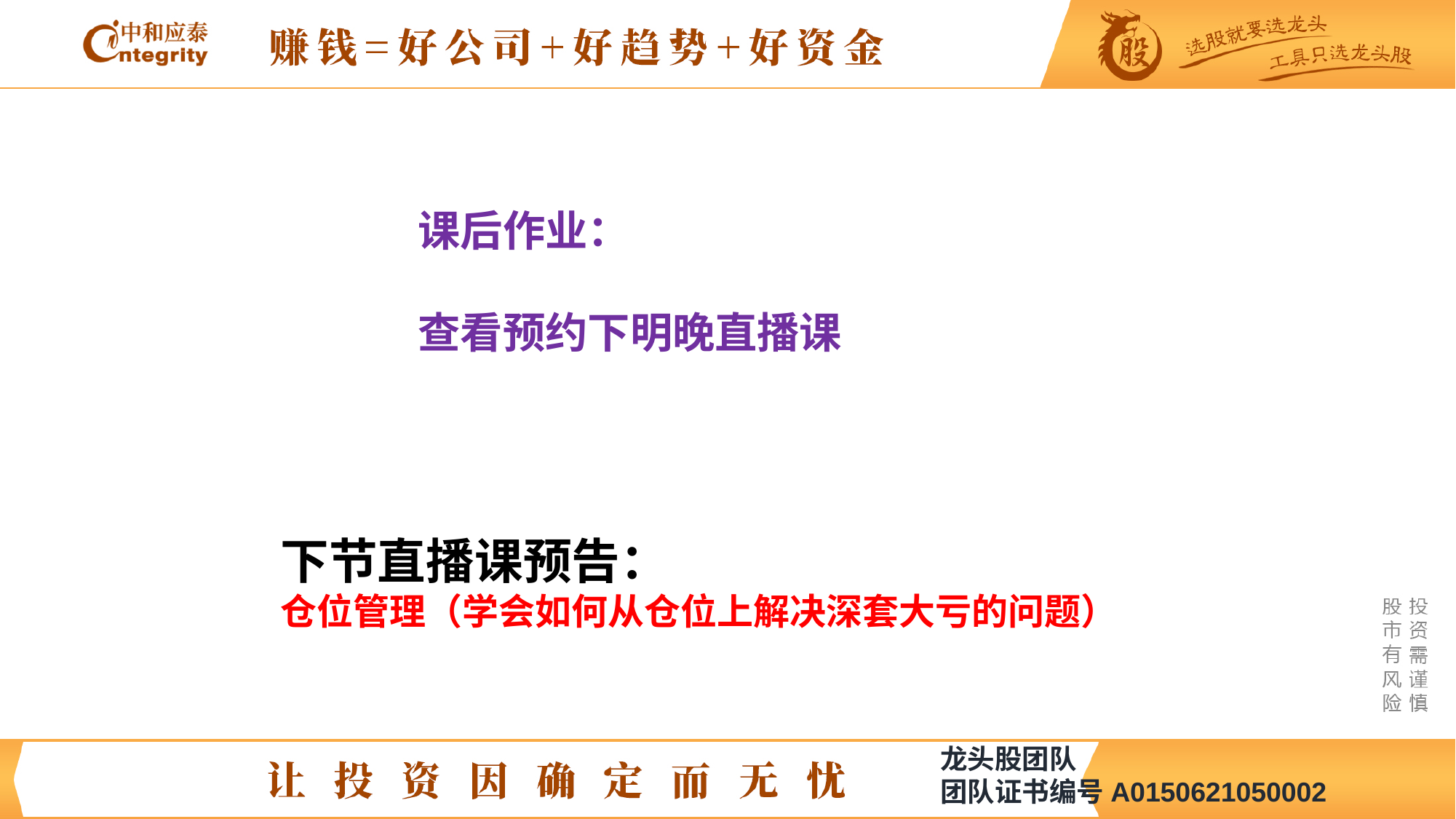

课后作业：
查看预约下明晚直播课
下节直播课预告：
仓位管理（学会如何从仓位上解决深套大亏的问题）
龙头股团队
团队证书编号A0150621050002